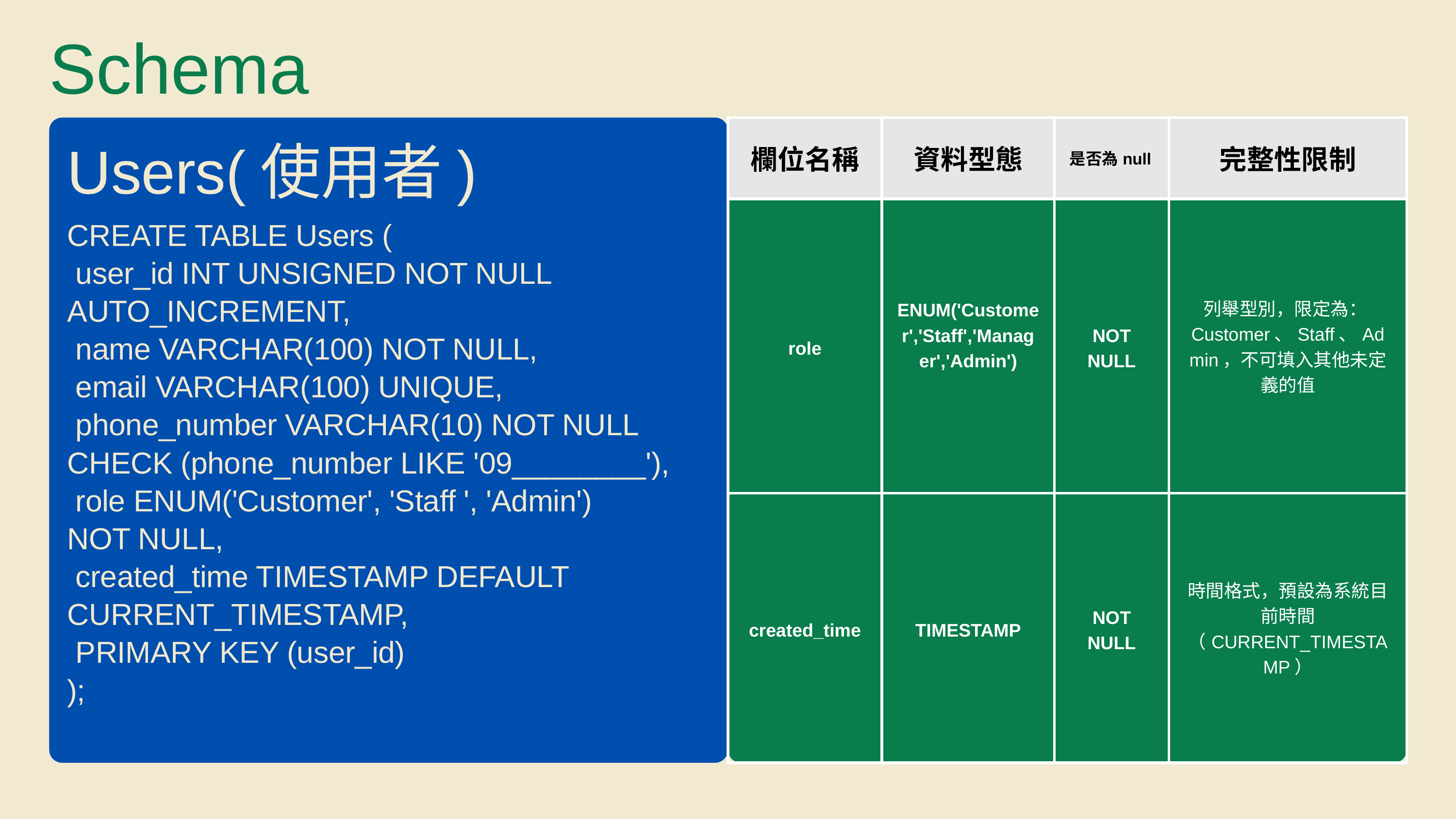

Schema

| 欄位名稱 | 資料型態 | 是否為null | 完整性限制 |
| --- | --- | --- | --- |
| role | ENUM('Customer','Staff','Manager','Admin') | NOT NULL | 列舉型別，限定為：Customer、Staff、Admin，不可填入其他未定義的值 |
| created\_time | TIMESTAMP | NOT NULL | 時間格式，預設為系統目前時間（CURRENT\_TIMESTAMP） |
Users
Users(使用者)
CREATE TABLE Users (
 user_id INT UNSIGNED NOT NULL AUTO_INCREMENT,
 name VARCHAR(100) NOT NULL,
 email VARCHAR(100) UNIQUE,
 phone_number VARCHAR(10) NOT NULL
CHECK (phone_number LIKE '09________'),
 role ENUM('Customer', 'Staff ', 'Admin')
NOT NULL,
 created_time TIMESTAMP DEFAULT CURRENT_TIMESTAMP,
 PRIMARY KEY (user_id)
);